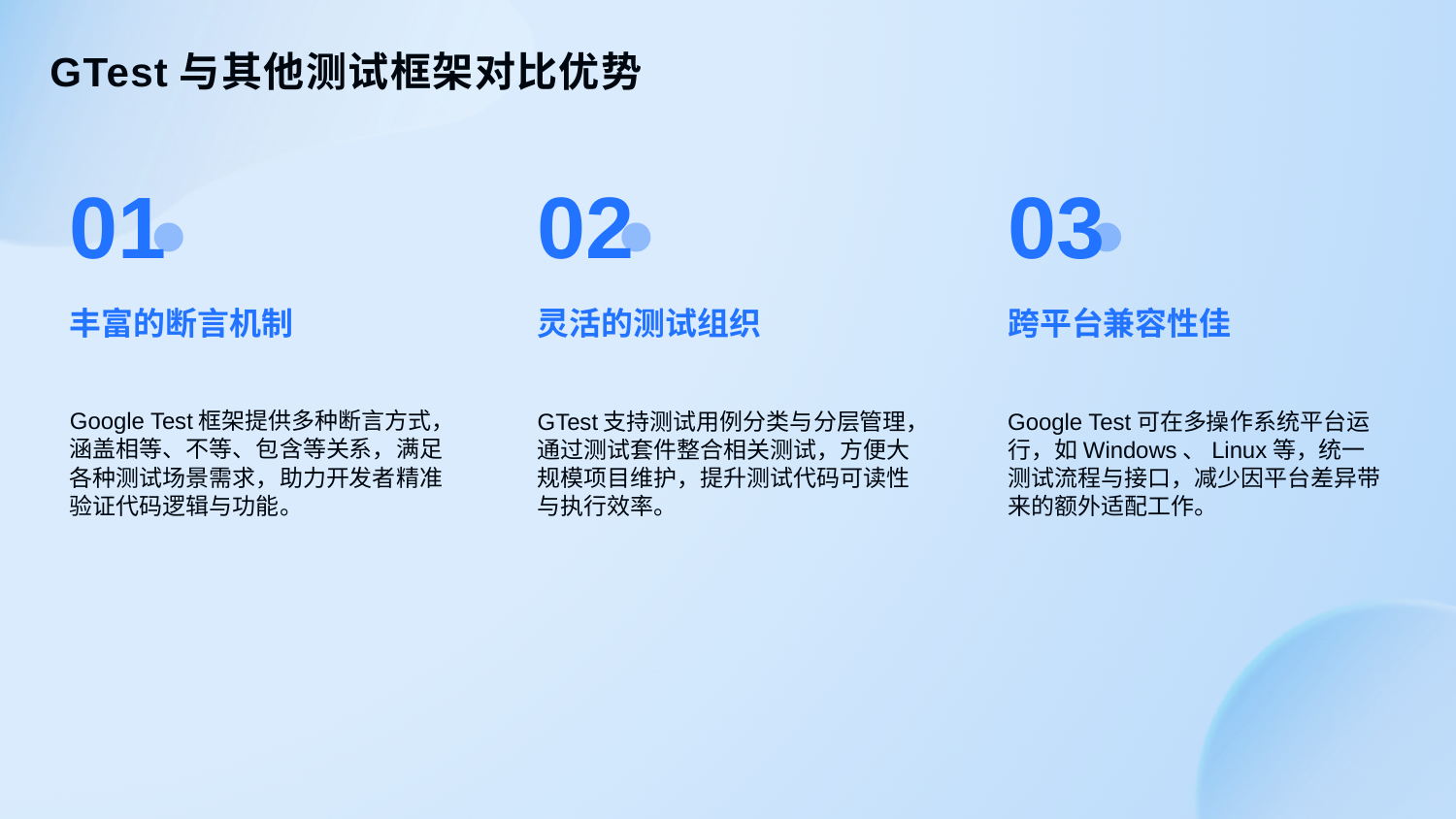

GTest与其他测试框架对比优势
01
02
03

灵活的测试组织
丰富的断言机制
跨平台兼容性佳
Google Test框架提供多种断言方式，涵盖相等、不等、包含等关系，满足各种测试场景需求，助力开发者精准验证代码逻辑与功能。
GTest支持测试用例分类与分层管理，通过测试套件整合相关测试，方便大规模项目维护，提升测试代码可读性与执行效率。
Google Test可在多操作系统平台运行，如Windows、Linux等，统一测试流程与接口，减少因平台差异带来的额外适配工作。